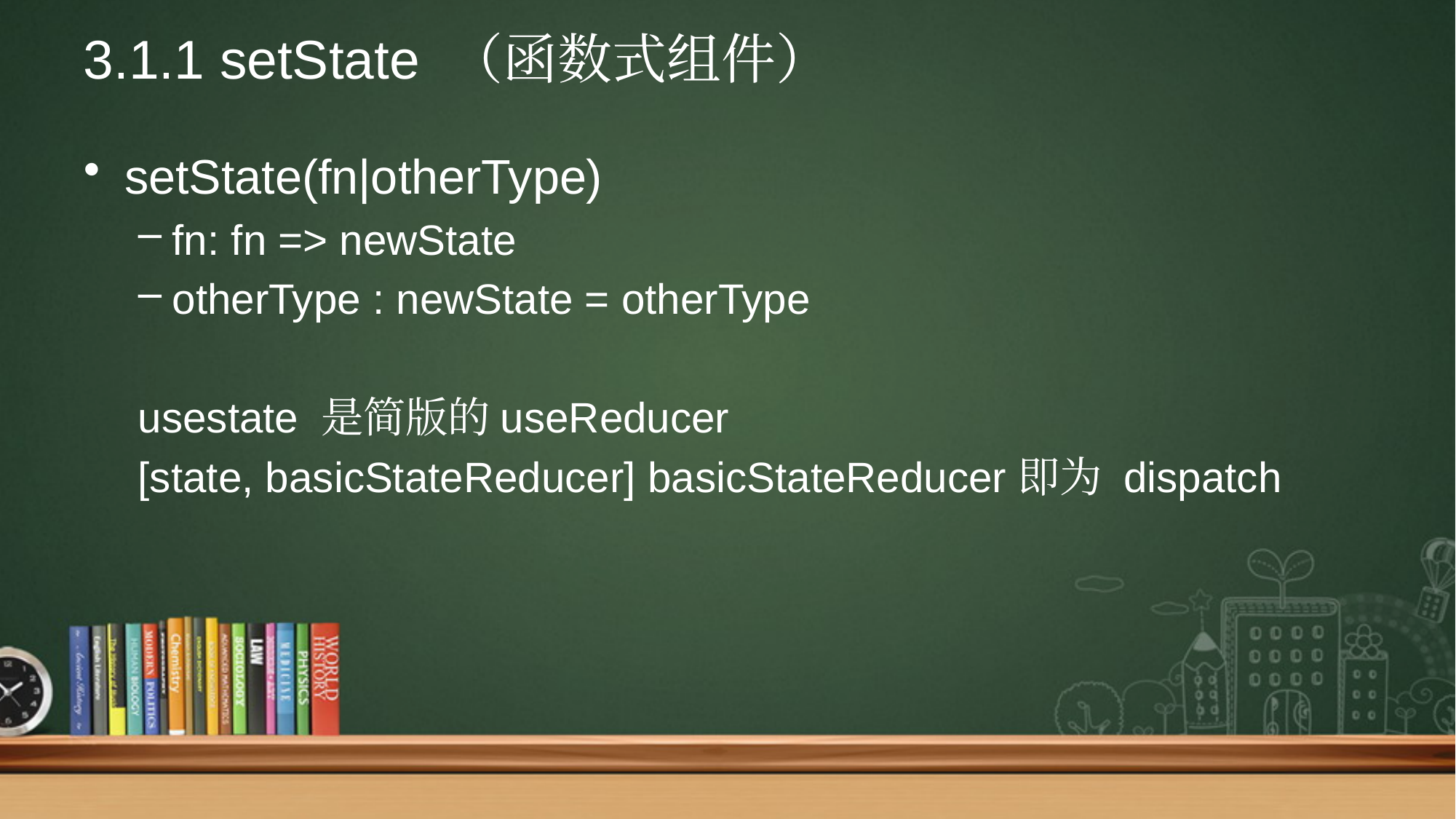

# 3.1.1 setState （函数式组件）
setState(fn|otherType)
fn: fn => newState
otherType : newState = otherType

usestate 是简版的useReducer
[state, basicStateReducer] basicStateReducer即为 dispatch